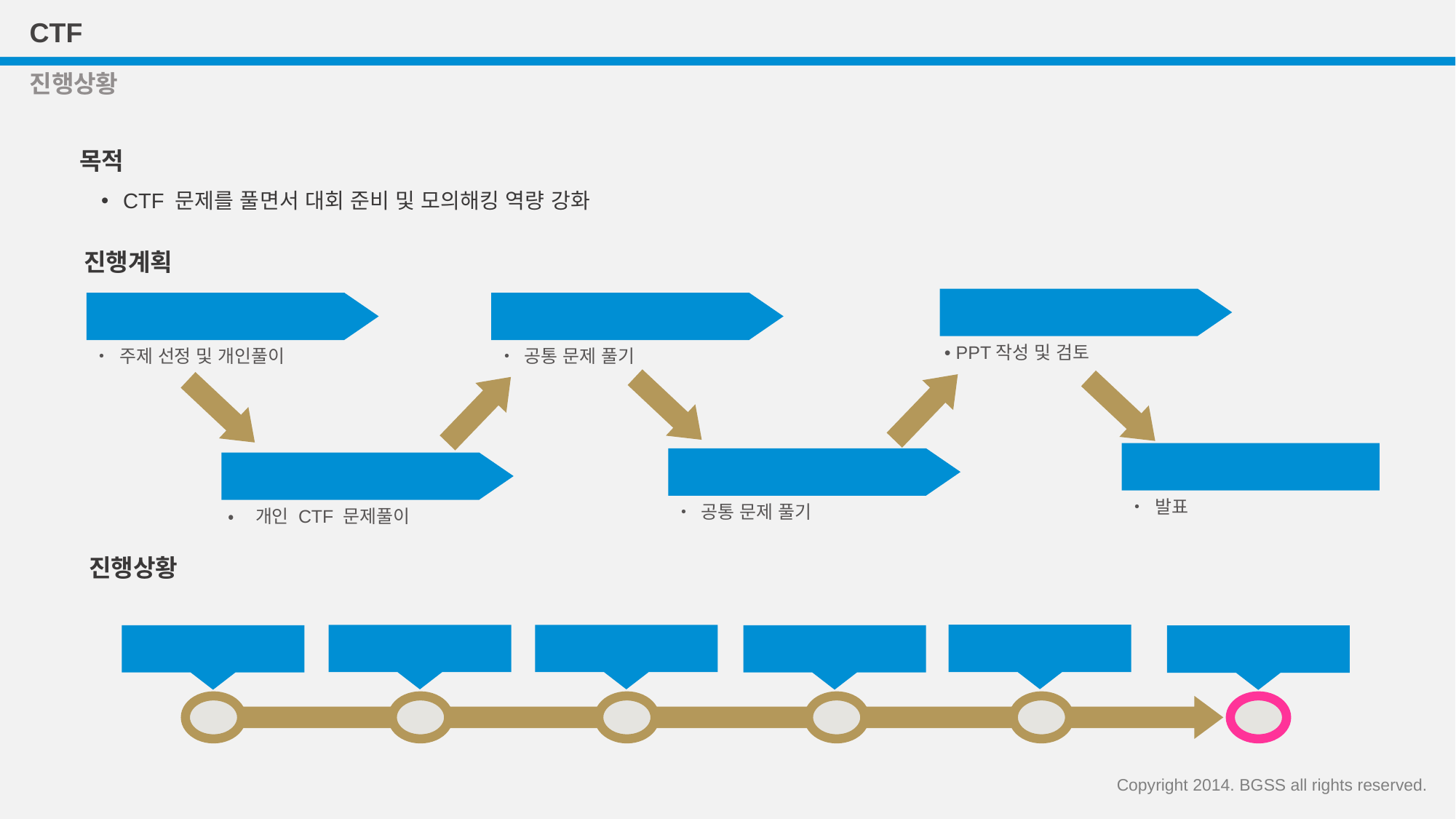

CTF
진행상황
목적
CTF 문제를 풀면서 대회 준비 및 모의해킹 역량 강화

진행계획

27일

20일

24일
• PPT작성 및 검토

• 주제 선정 및 개인풀이
• 공통 문제 풀기

30일

26일

23일
• 발표
• 공통 문제 풀기
• 개인 CTF 문제풀이
진행상황

23일 (40%)

26일 (80%)

20일 (15%)

30일 (100%)
24일 (60%)
27일 (90%)